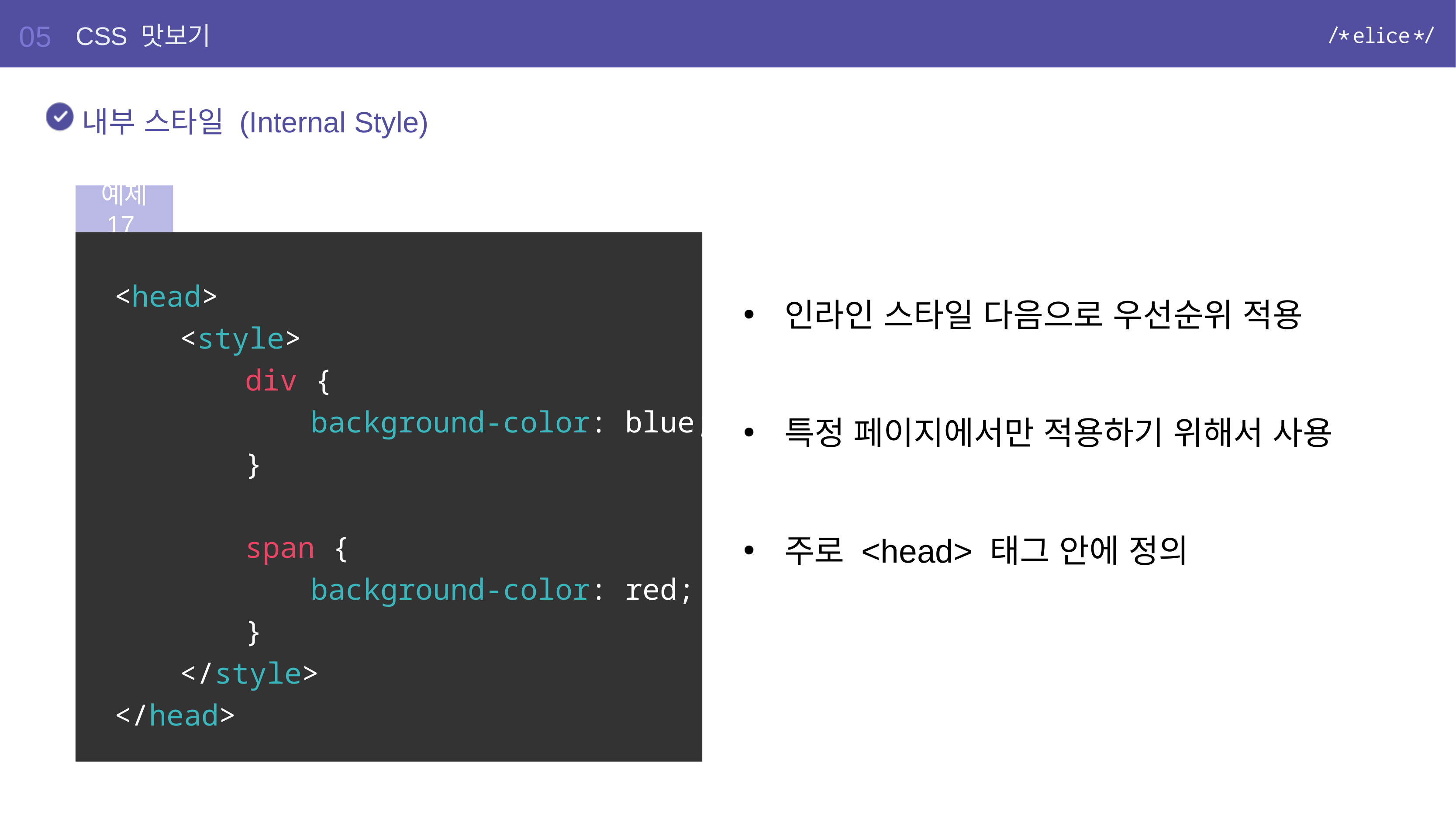

05
CSS 맛보기
내부 스타일 (Internal Style)
예제 17

인라인 스타일 다음으로 우선순위 적용

특정 페이지에서만 적용하기 위해서 사용

주로 <head> 태그 안에 정의
<head>
	<style>
		div {
			background-color: blue;
		}

		span {
			background-color: red;
		}
	</style>
</head>